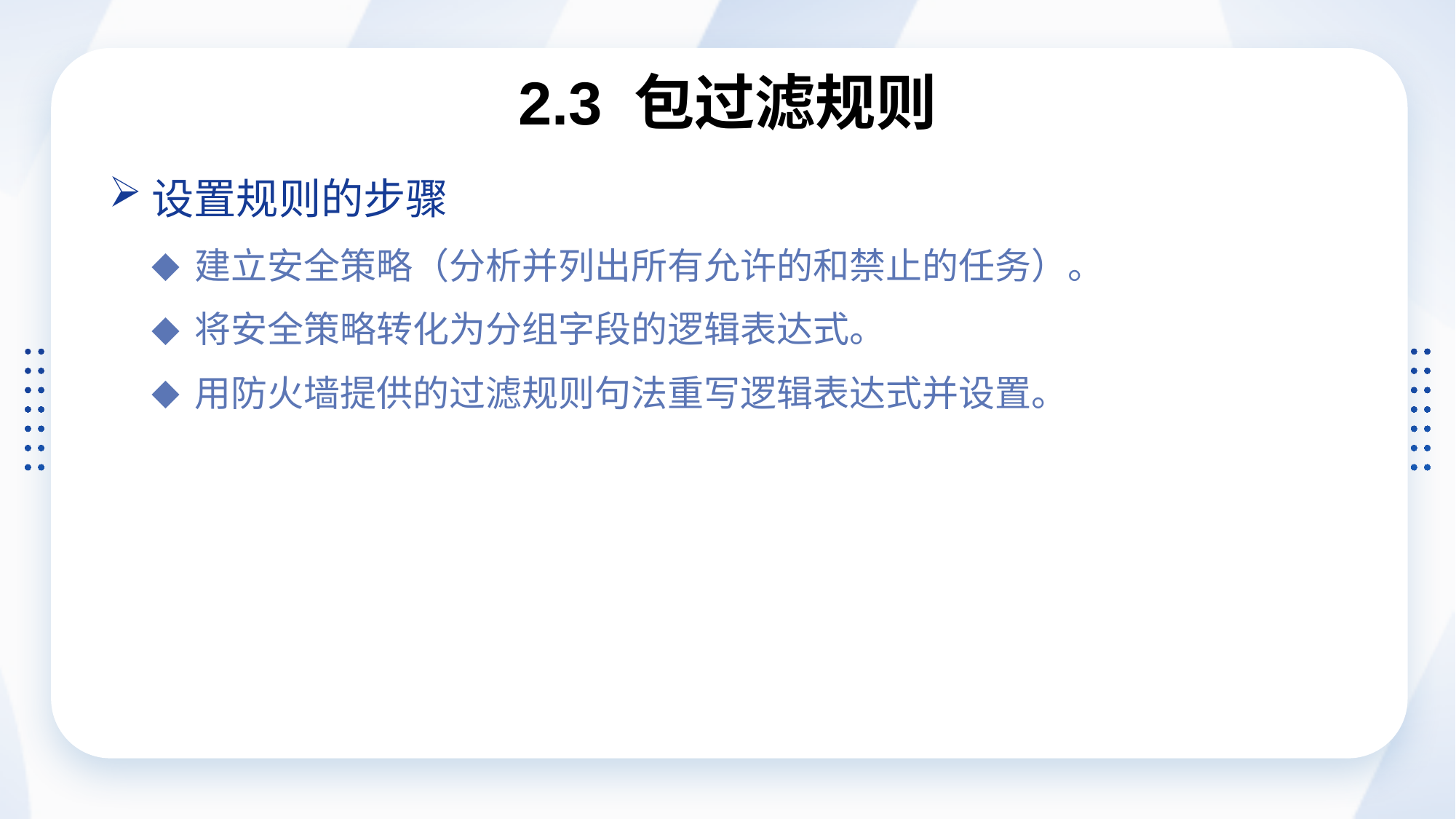

# 2.3 包过滤规则
设置规则的步骤
建立安全策略（分析并列出所有允许的和禁止的任务）。
将安全策略转化为分组字段的逻辑表达式。
用防火墙提供的过滤规则句法重写逻辑表达式并设置。